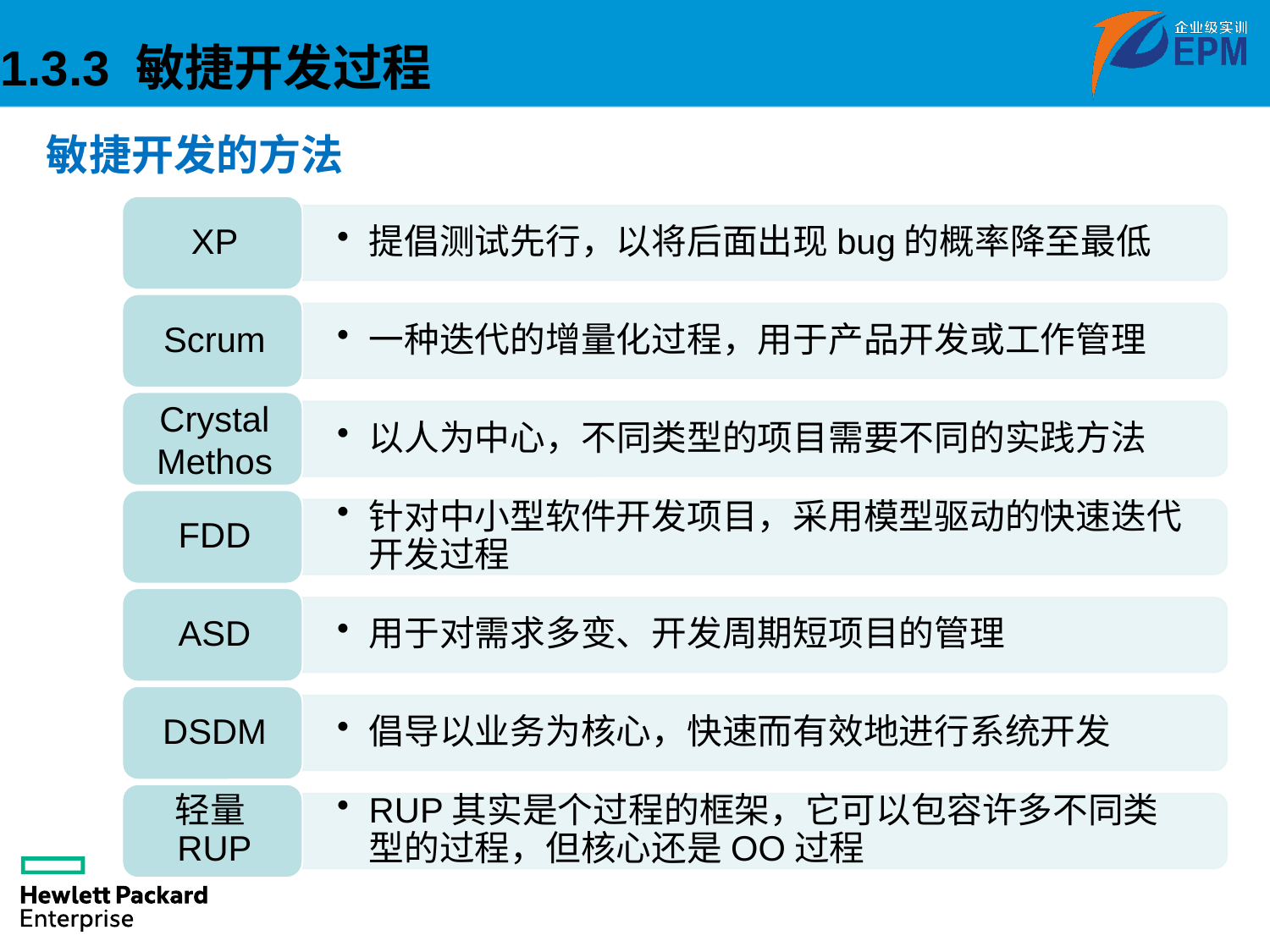

1.3.3 敏捷开发过程
敏捷开发的方法
提倡测试先行，以将后面出现bug的概率降至最低
XP
一种迭代的增量化过程，用于产品开发或工作管理
Scrum
以人为中心，不同类型的项目需要不同的实践方法
Crystal Methos
针对中小型软件开发项目，采用模型驱动的快速迭代开发过程
FDD
用于对需求多变、开发周期短项目的管理
ASD
倡导以业务为核心，快速而有效地进行系统开发
DSDM
RUP其实是个过程的框架，它可以包容许多不同类型的过程，但核心还是OO过程
轻量RUP